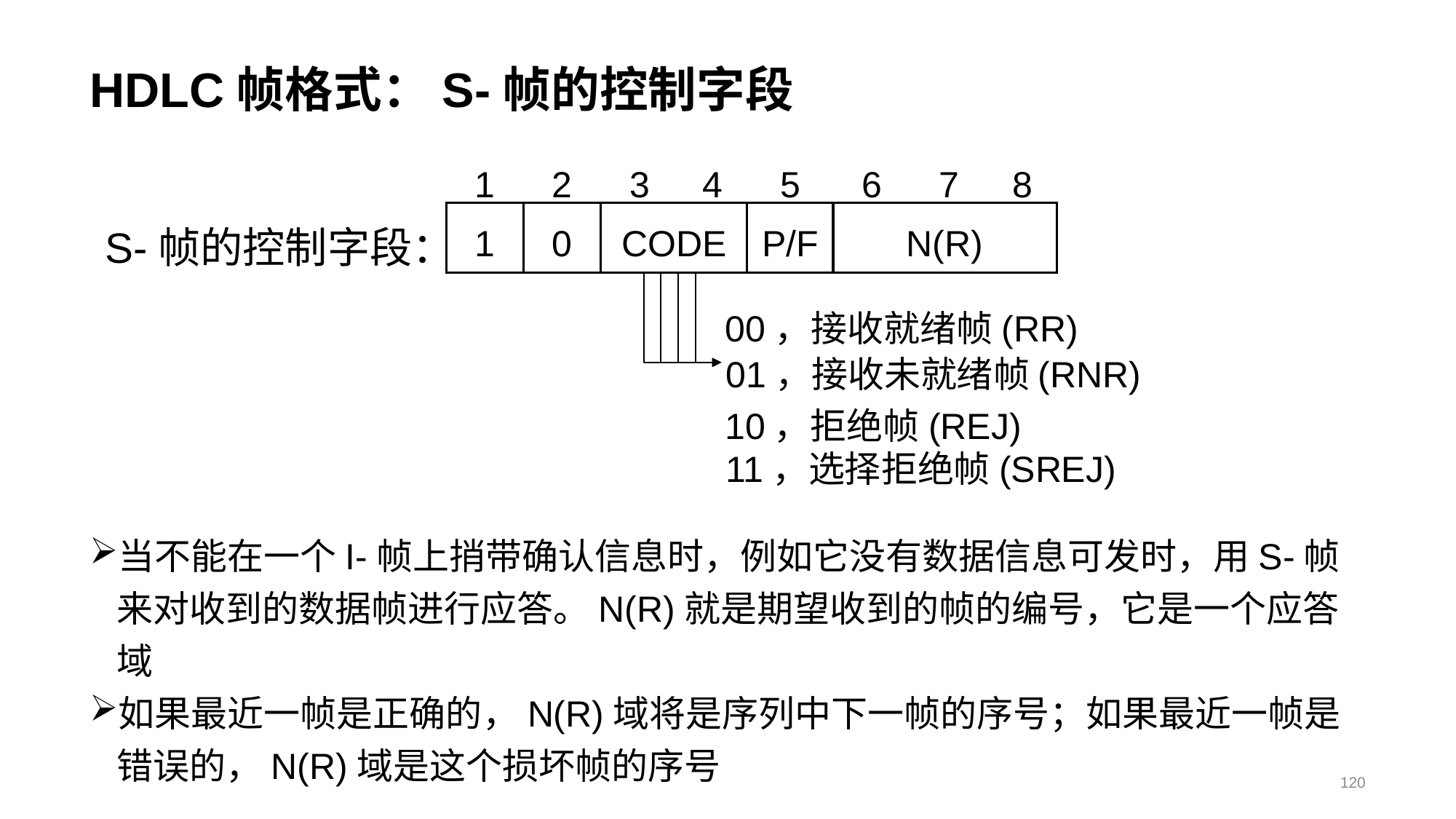

# HDLC帧格式：S-帧的控制字段
1
2
3
4
5
6
7
8
1
0
CODE
P/F
N(R)
S-帧的控制字段：

00，接收就绪帧(RR)
01，接收未就绪帧(RNR)
10，拒绝帧(REJ)
11，选择拒绝帧(SREJ)
当不能在一个I-帧上捎带确认信息时，例如它没有数据信息可发时，用S-帧来对收到的数据帧进行应答。N(R)就是期望收到的帧的编号，它是一个应答域
如果最近一帧是正确的，N(R)域将是序列中下一帧的序号；如果最近一帧是错误的，N(R)域是这个损坏帧的序号

120